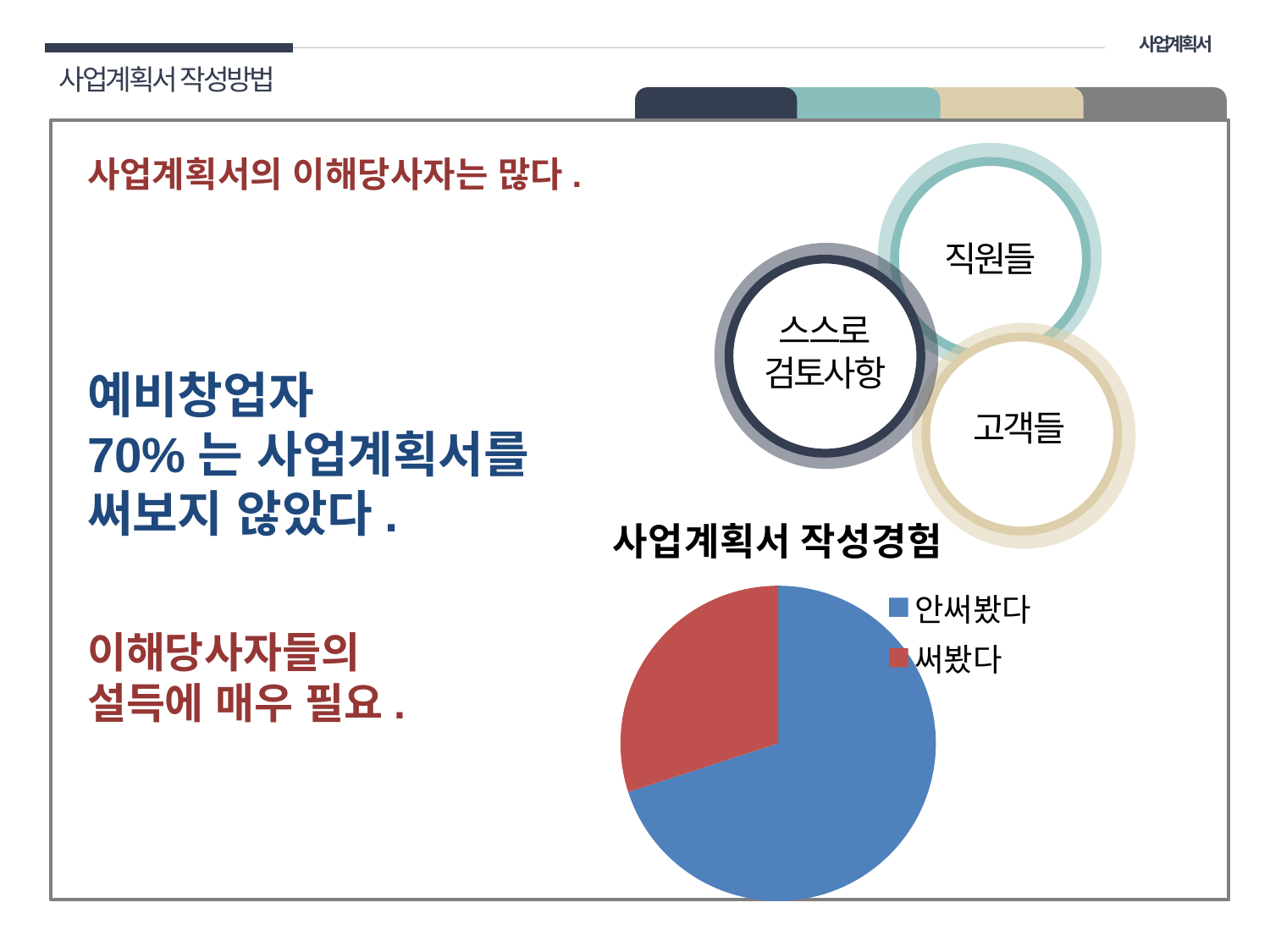

사업계획서
사업계획서 작성방법

01 개요

사업계획서의 이해당사자는 많다.

예비창업자
70%는 사업계획서를
써보지 않았다.

이해당사자들의
설득에 매우 필요.

직원들

스스로
검토사항

고객들

### Chart:

| Category | 사업계획서 작성경험 |
|---|---|
| 안써봤다 | 0.7 |
| 써봤다 | 0.3 |